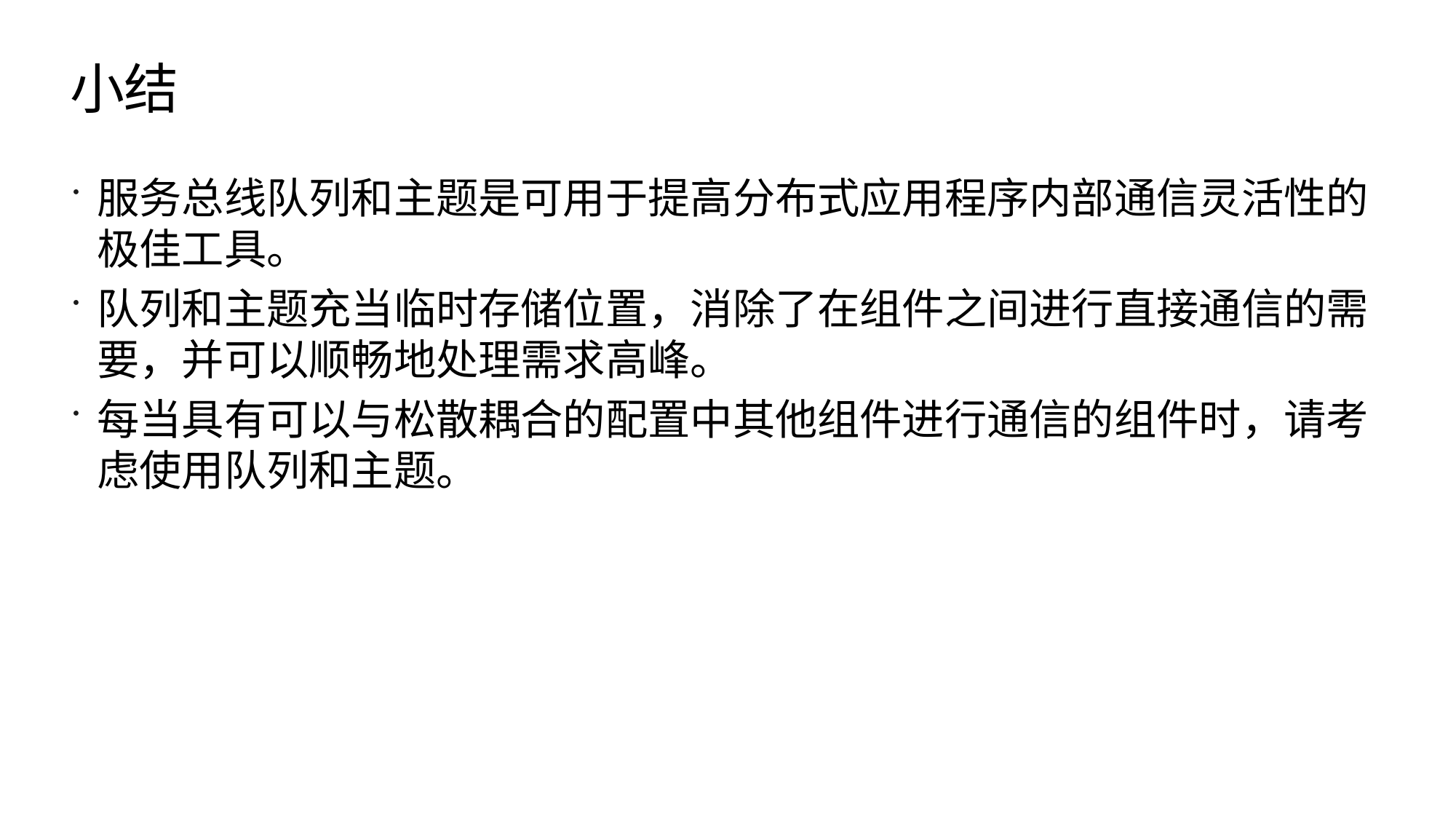

# 小结
服务总线队列和主题是可用于提高分布式应用程序内部通信灵活性的极佳工具。
队列和主题充当临时存储位置，消除了在组件之间进行直接通信的需要，并可以顺畅地处理需求高峰。
每当具有可以与松散耦合的配置中其他组件进行通信的组件时，请考虑使用队列和主题。